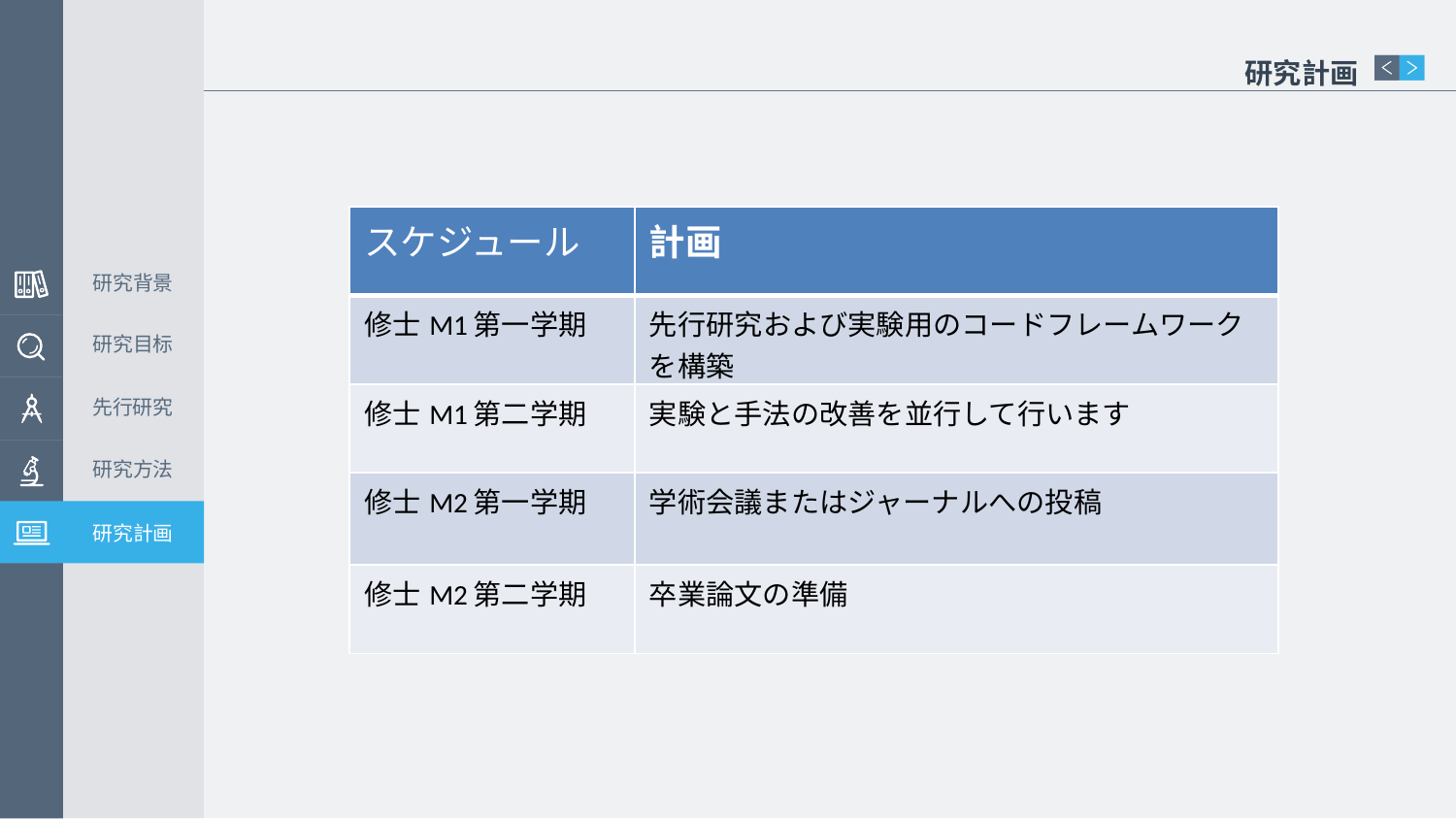

研究計画

| スケジュール | 計画 |
| --- | --- |
| 修士M1第一学期 | 先行研究および実験用のコードフレームワークを構築 |
| 修士M1第二学期 | 実験と手法の改善を並行して行います |
| 修士M2第一学期 | 学術会議またはジャーナルへの投稿 |
| 修士M2第二学期 | 卒業論文の準備 |
研究背景

研究目标

先行研究

研究方法

研究計画